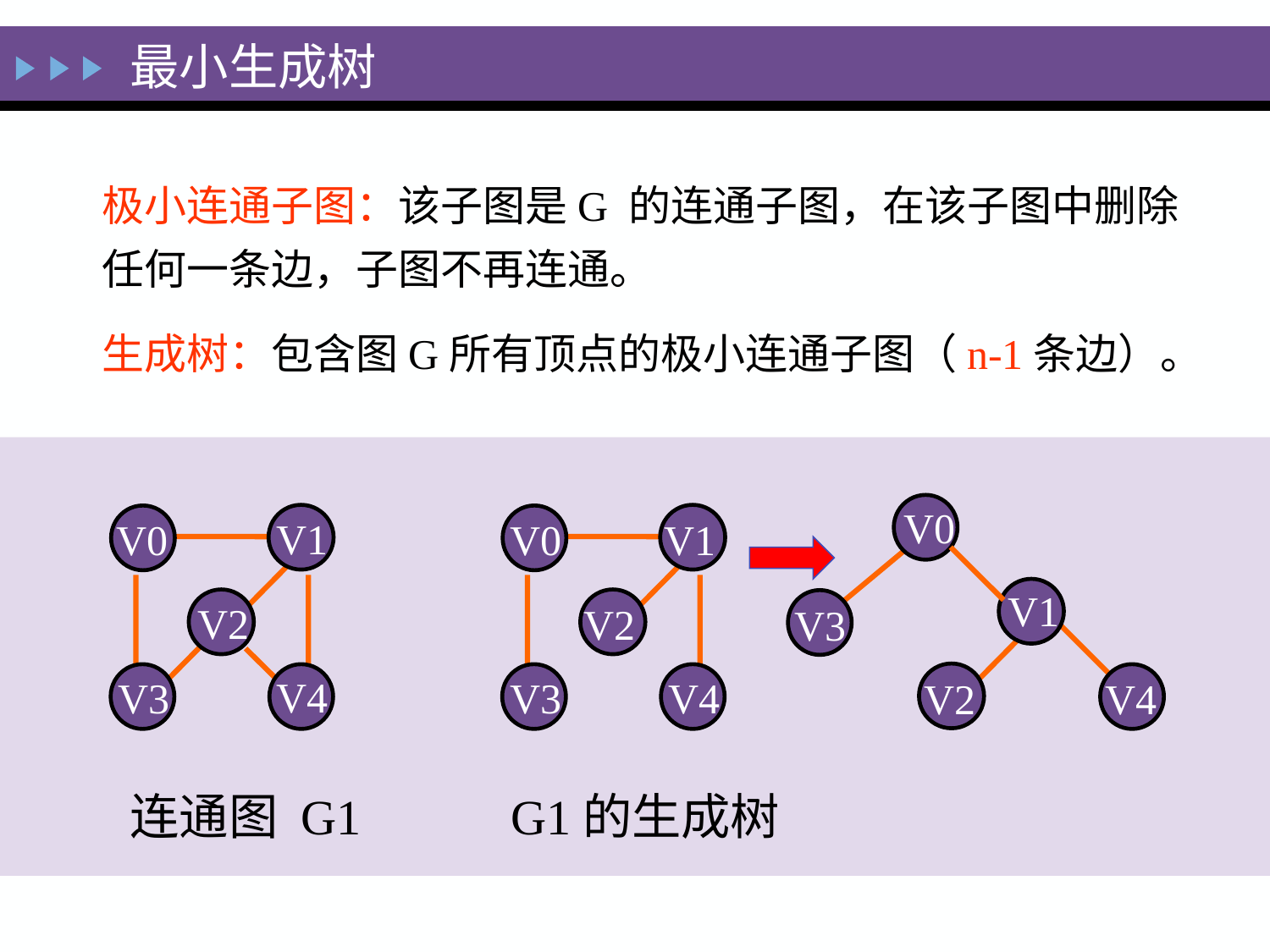

最小生成树
极小连通子图：该子图是G 的连通子图，在该子图中删除任何一条边，子图不再连通。
生成树：包含图G所有顶点的极小连通子图（n-1条边）。

 V0

 V1

 V3

 V2

 V4

 V1

 V1

 V0

 V2

 V3

 V4

 V0

 V2

 V3
 V4

连通图 G1
G1的生成树